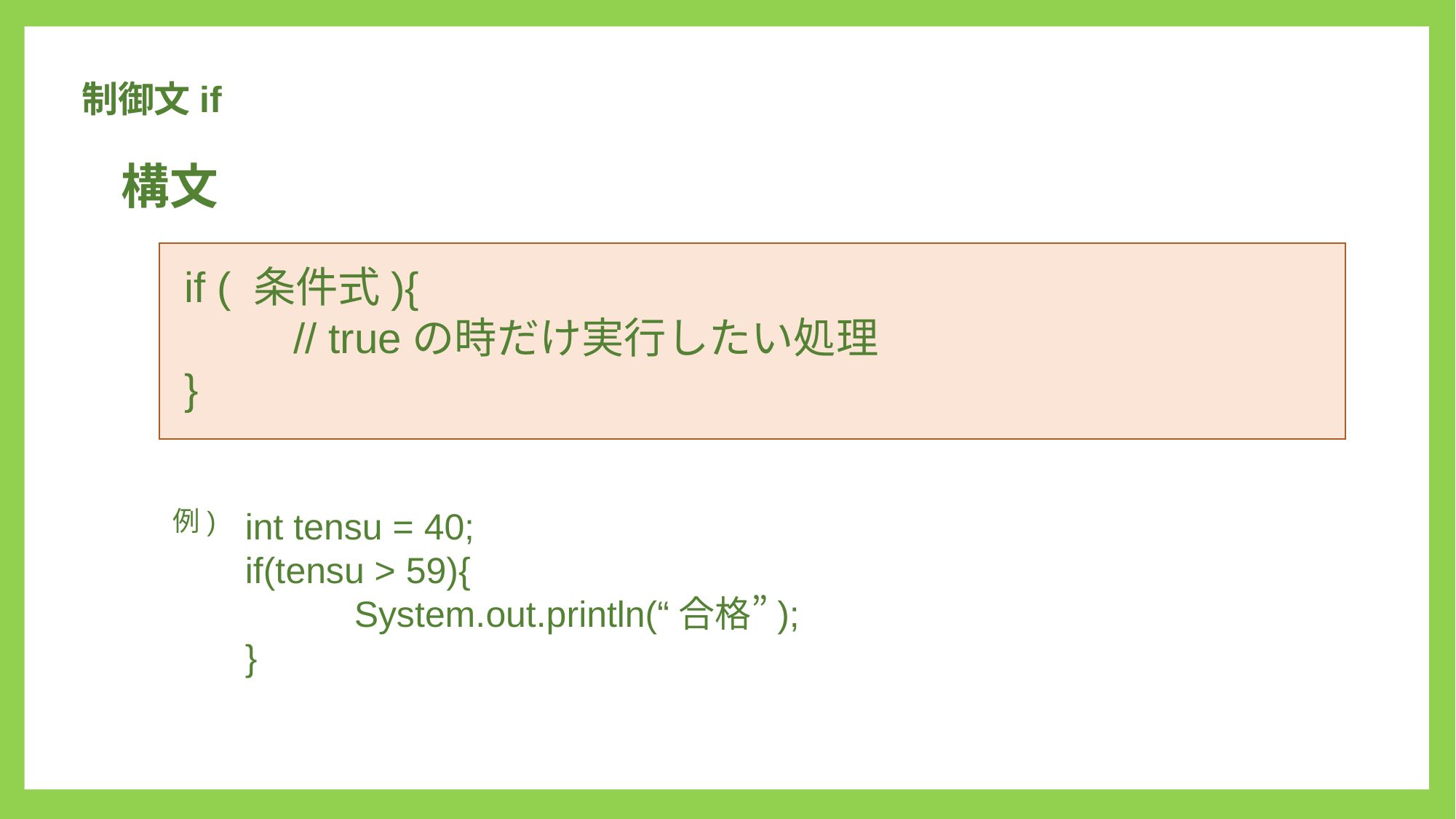

制御文if
構文

if ( 条件式){
	// trueの時だけ実行したい処理
}
例)
int tensu = 40;
if(tensu > 59){
	System.out.println(“合格”);
}